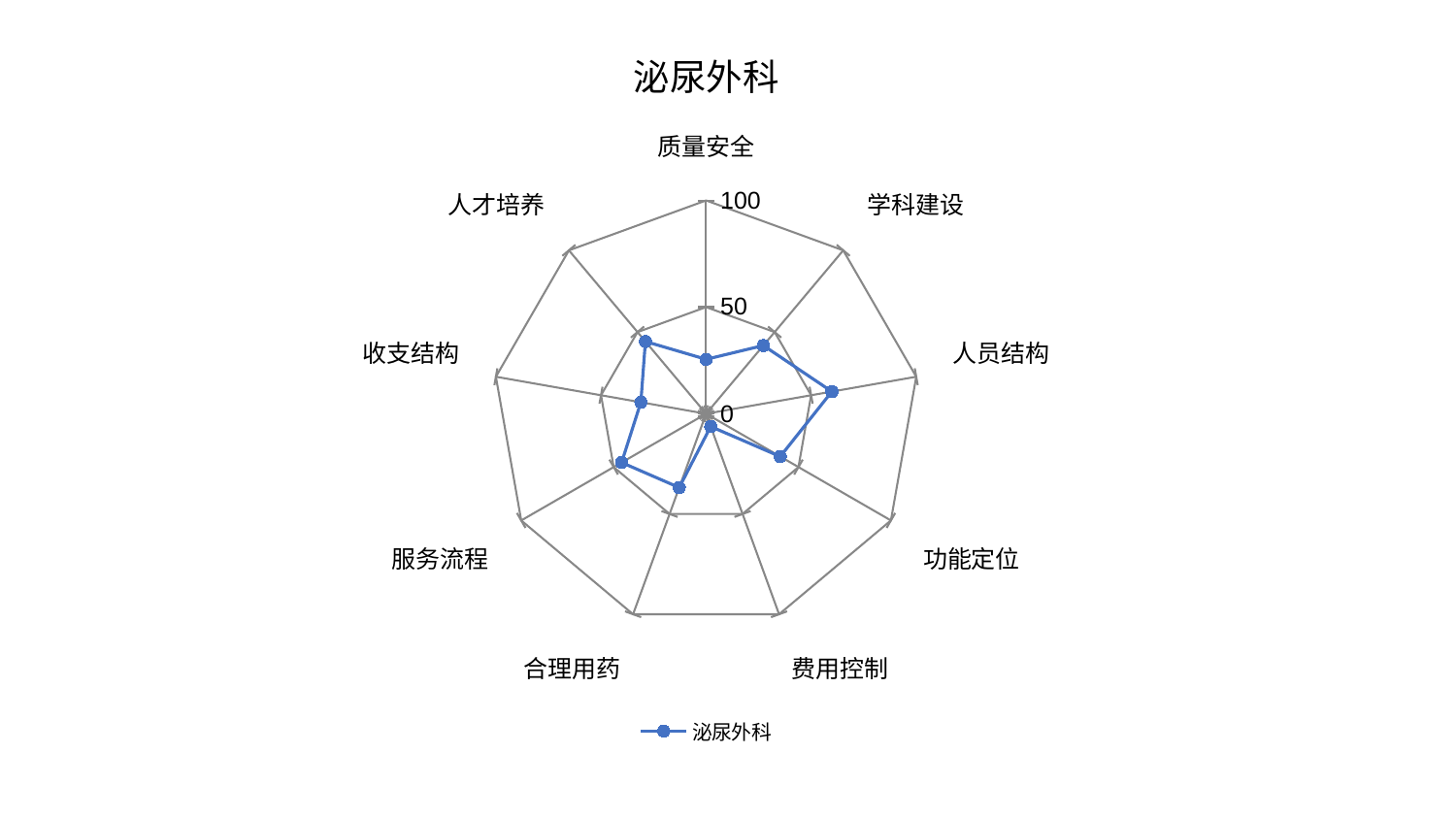

### Chart: 泌尿外科

| Category | 泌尿外科 |
|---|---|
| 质量安全 | 25.54961526641165 |
| 学科建设 | 41.78314773774193 |
| 人员结构 | 59.84717535681124 |
| 功能定位 | 40.128069247551345 |
| 费用控制 | 6.385638520474159 |
| 合理用药 | 36.79760469358307 |
| 服务流程 | 45.72350478347016 |
| 收支结构 | 31.03080917197096 |
| 人才培养 | 44.24110253645262 |
173